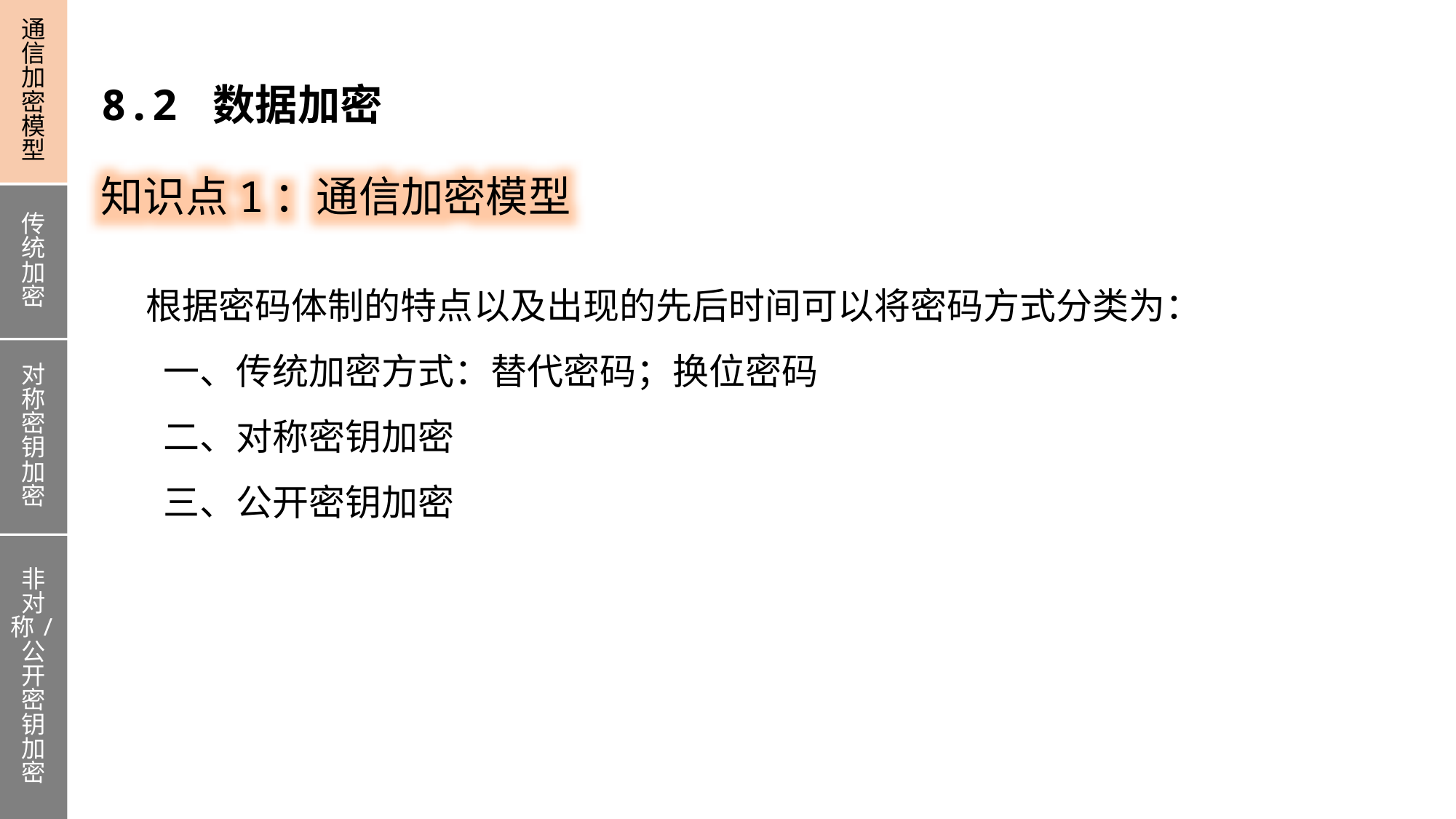

通信加密模型
传统加密
对称密钥加密
非对称/公开密钥加密
8.2 数据加密
知识点1：通信加密模型
根据密码体制的特点以及出现的先后时间可以将密码方式分类为：
 一、传统加密方式：替代密码；换位密码
 二、对称密钥加密
 三、公开密钥加密